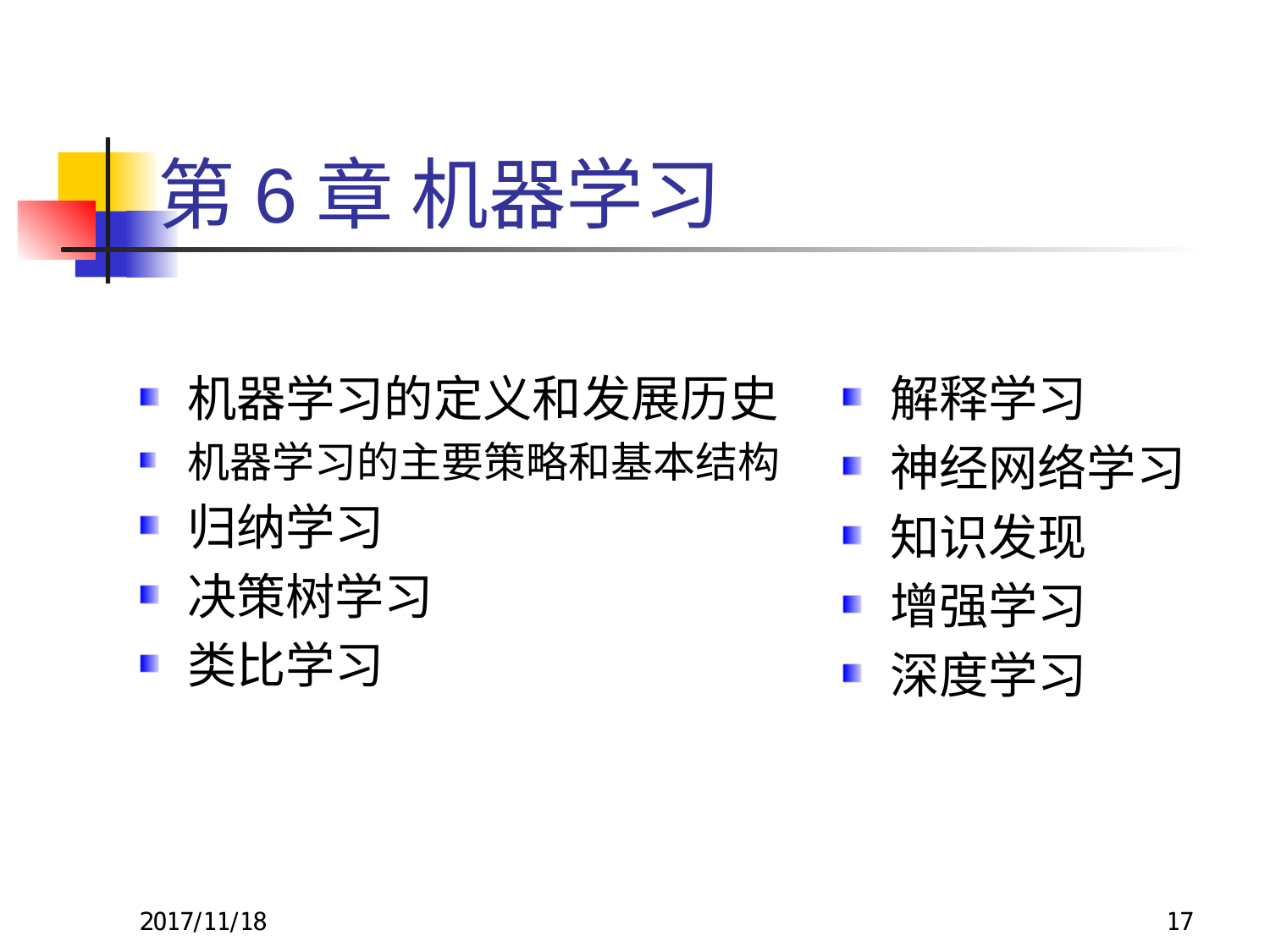

# 第6章 机器学习
机器学习的定义和发展历史
机器学习的主要策略和基本结构
归纳学习
决策树学习
类比学习
解释学习
神经网络学习
知识发现
增强学习
深度学习
2017/11/18
17